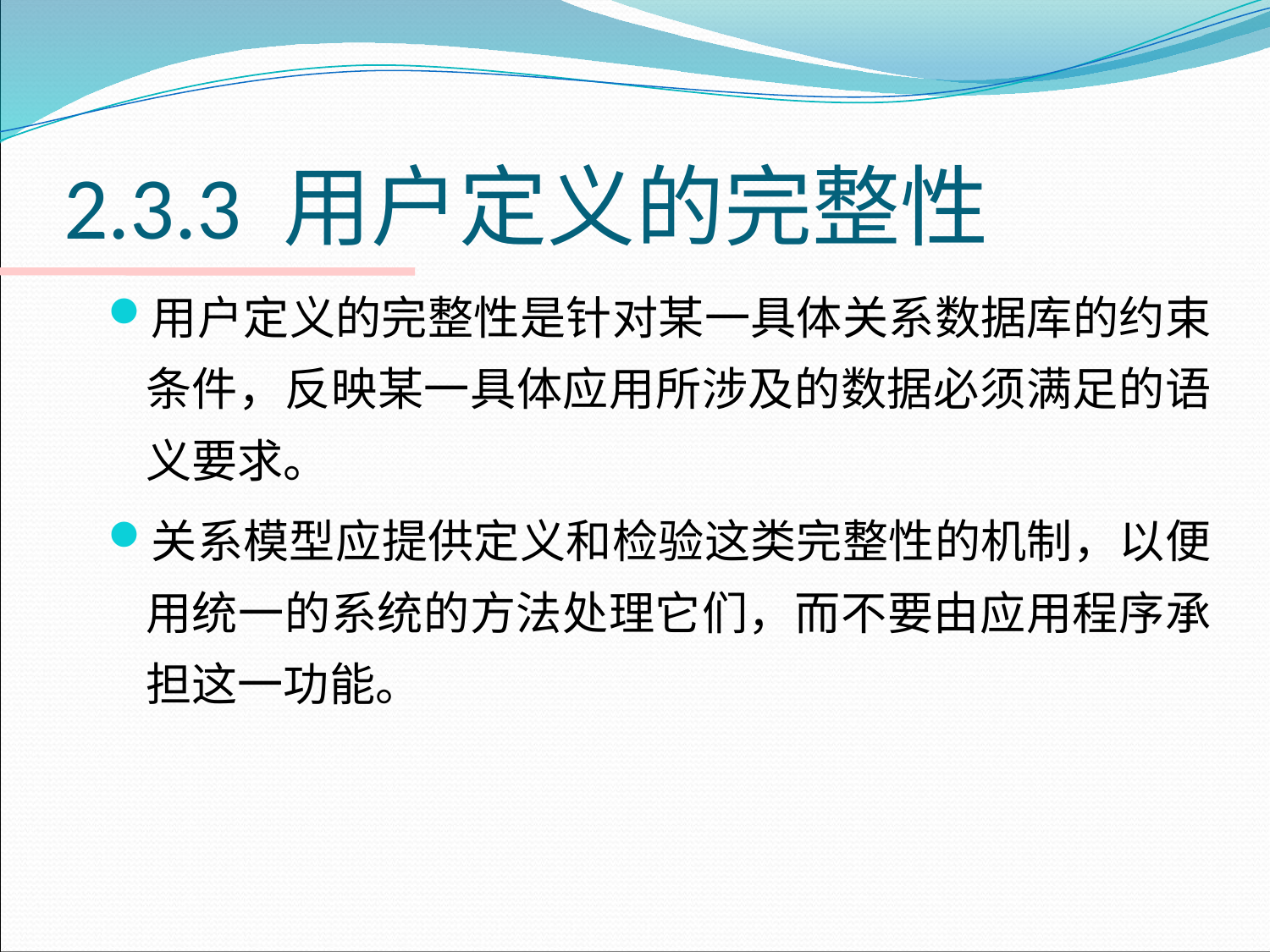

# 2.3.3 用户定义的完整性
用户定义的完整性是针对某一具体关系数据库的约束条件，反映某一具体应用所涉及的数据必须满足的语义要求。
关系模型应提供定义和检验这类完整性的机制，以便用统一的系统的方法处理它们，而不要由应用程序承担这一功能。

146